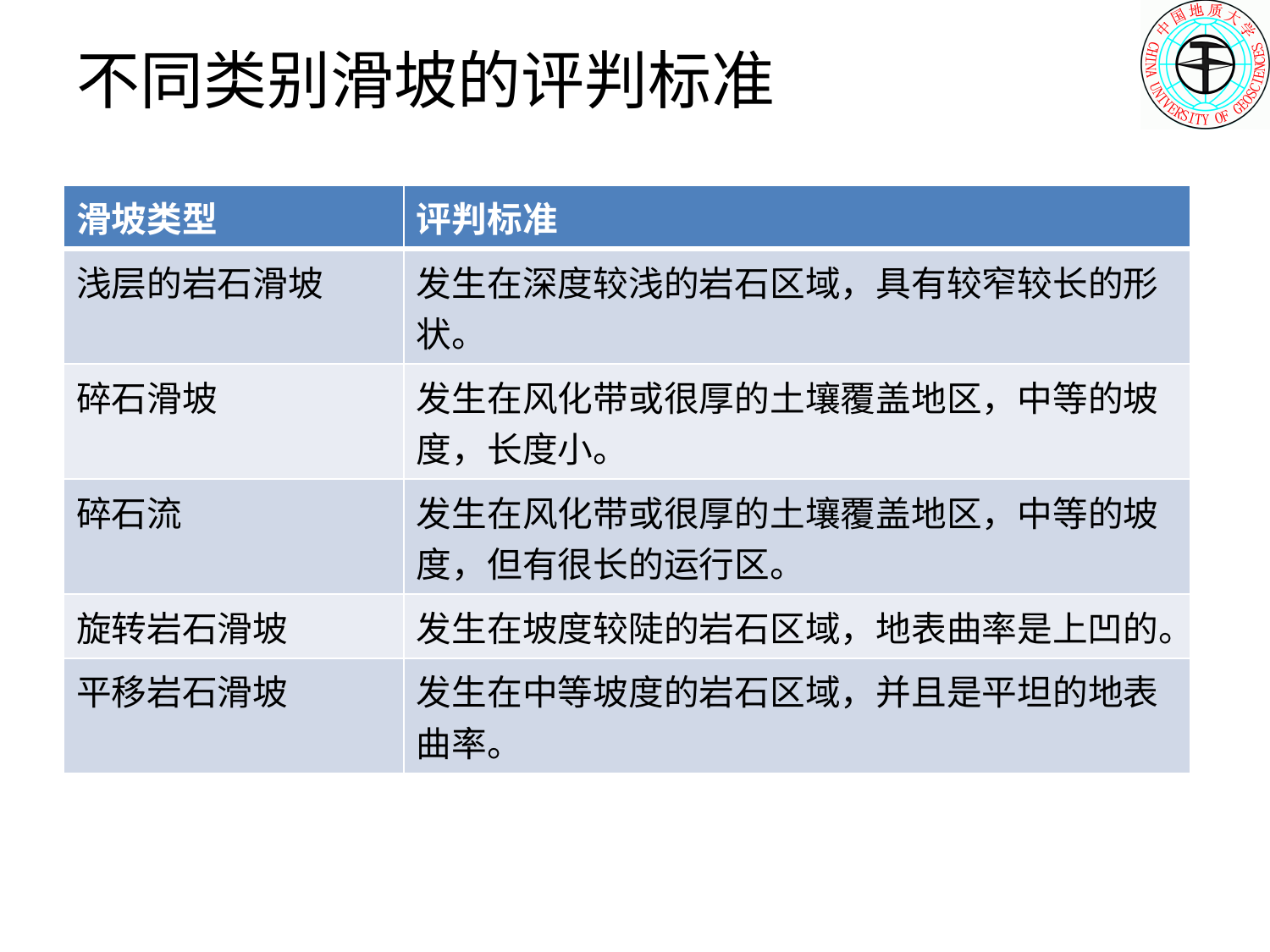

# 不同类别滑坡的评判标准
| 滑坡类型 | 评判标准 |
| --- | --- |
| 浅层的岩石滑坡 | 发生在深度较浅的岩石区域，具有较窄较长的形状。 |
| 碎石滑坡 | 发生在风化带或很厚的土壤覆盖地区，中等的坡度，长度小。 |
| 碎石流 | 发生在风化带或很厚的土壤覆盖地区，中等的坡度，但有很长的运行区。 |
| 旋转岩石滑坡 | 发生在坡度较陡的岩石区域，地表曲率是上凹的。 |
| 平移岩石滑坡 | 发生在中等坡度的岩石区域，并且是平坦的地表曲率。 |